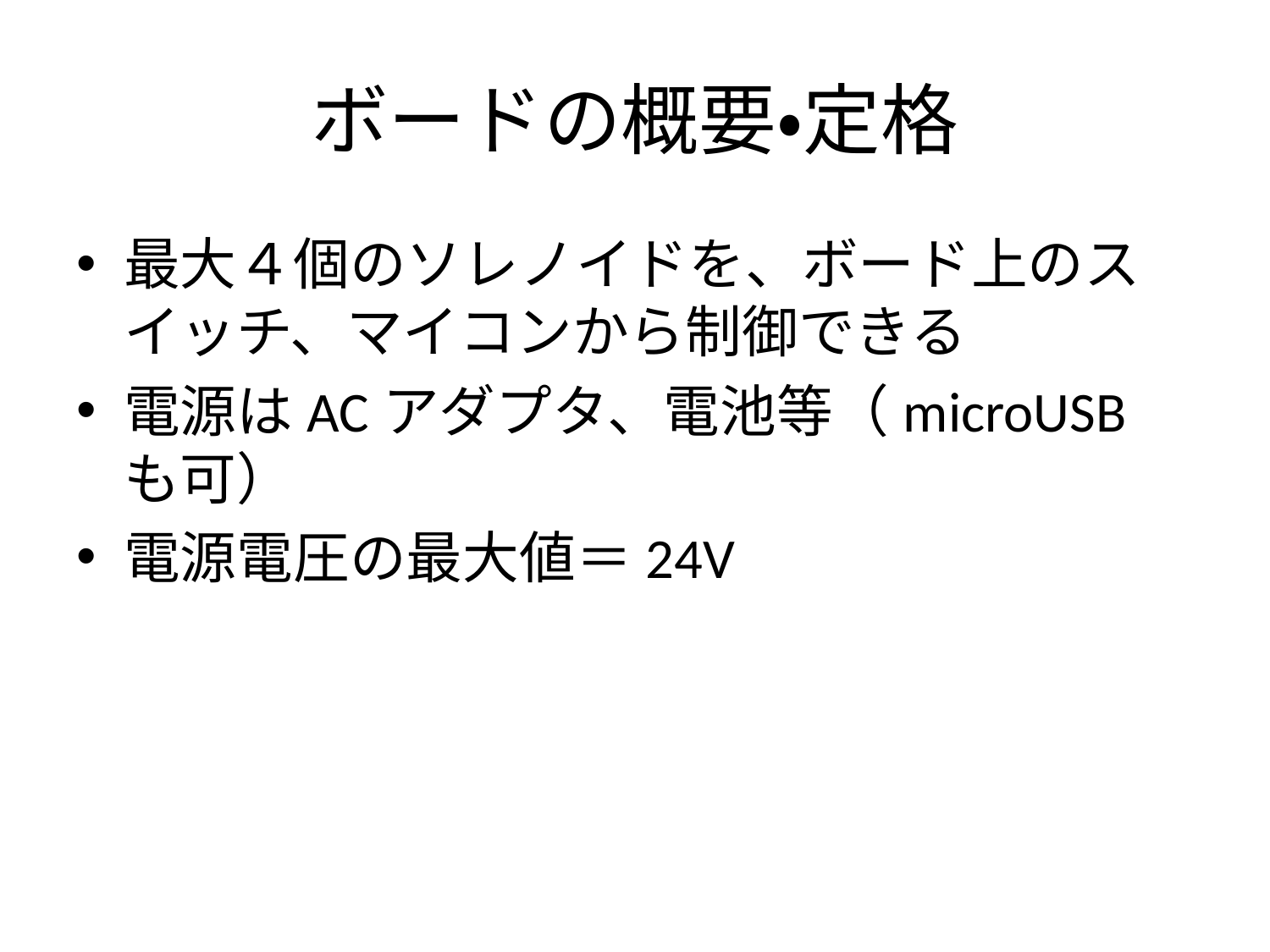

# ボードの概要・定格
最大４個のソレノイドを、ボード上のスイッチ、マイコンから制御できる
電源はACアダプタ、電池等（microUSBも可）
電源電圧の最大値＝24V